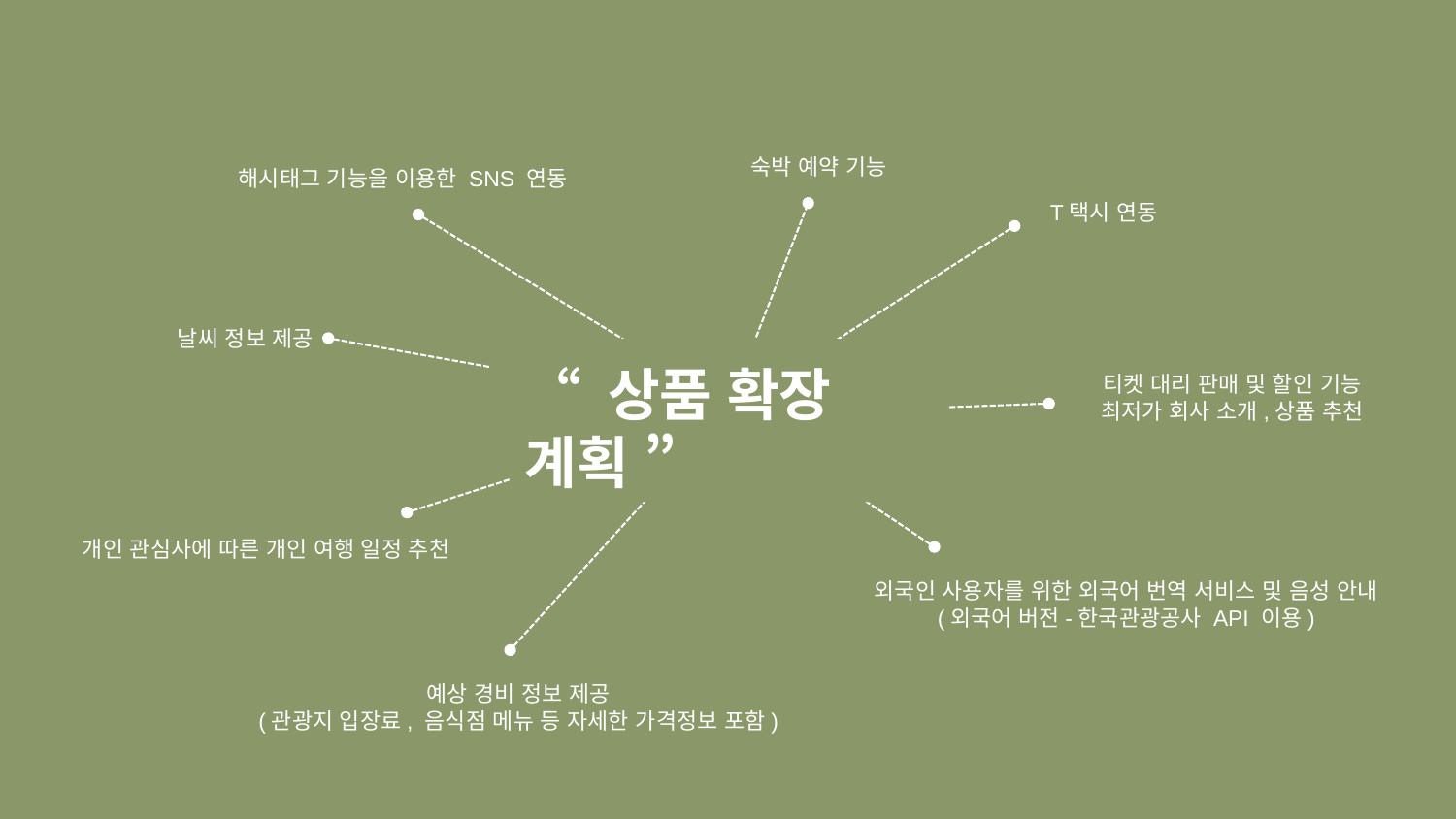

숙박 예약 기능
해시태그 기능을 이용한 SNS 연동
T택시 연동
날씨 정보 제공

“ 상품 확장 계획 ”
티켓 대리 판매 및 할인 기능
최저가 회사 소개,상품 추천
개인 관심사에 따른 개인 여행 일정 추천
외국인 사용자를 위한 외국어 번역 서비스 및 음성 안내
(외국어 버전-한국관광공사 API 이용)
예상 경비 정보 제공
(관광지 입장료, 음식점 메뉴 등 자세한 가격정보 포함)